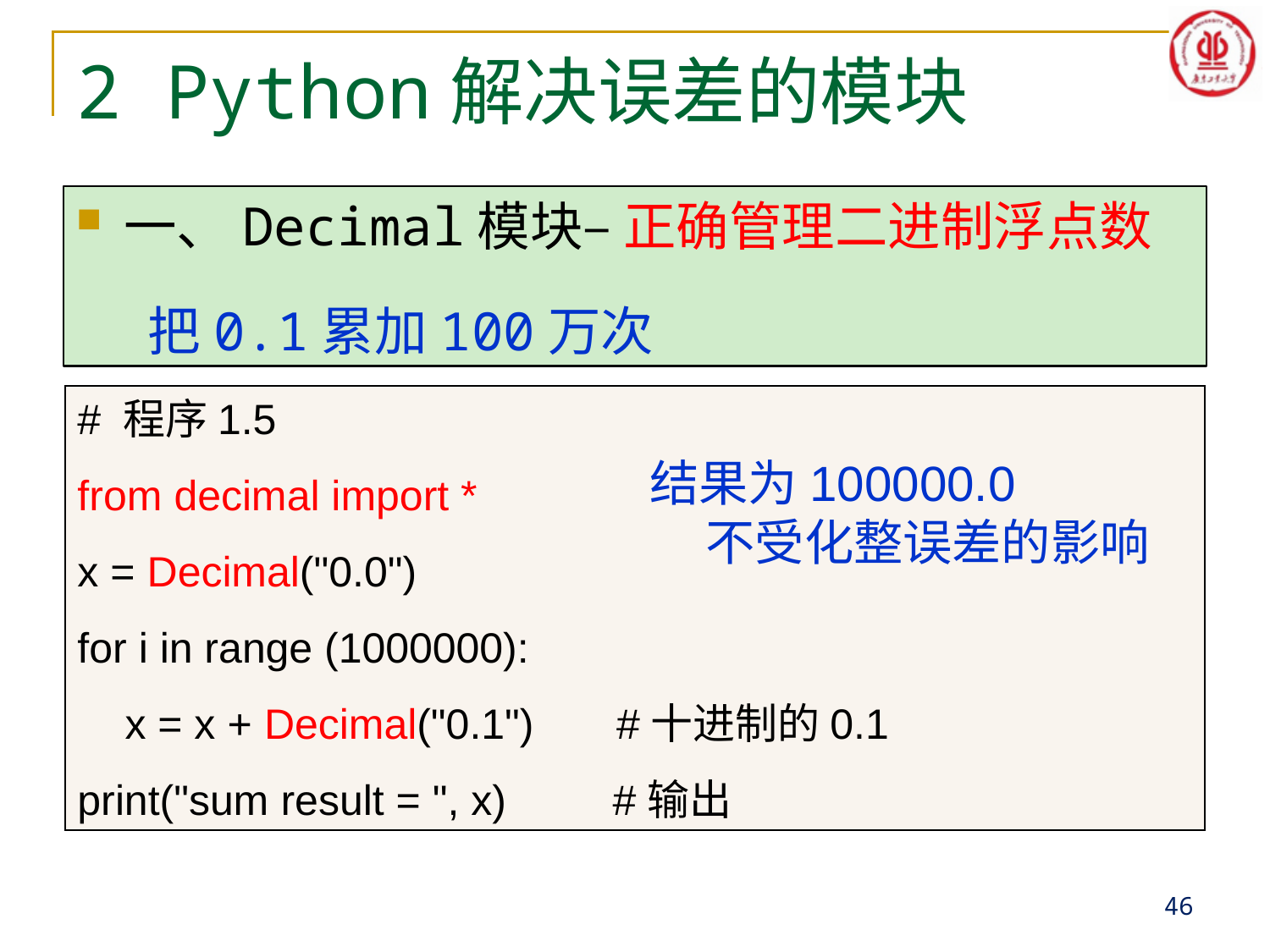

# 2 Python解决误差的模块
一、Decimal模块– 正确管理二进制浮点数
     把0.1累加100万次

# 程序1.5
from decimal import *
x = Decimal("0.0")
for i in range (1000000):
    x = x + Decimal("0.1")       #十进制的0.1
print("sum result = ", x)         #输出
结果为100000.0
    不受化整误差的影响
46